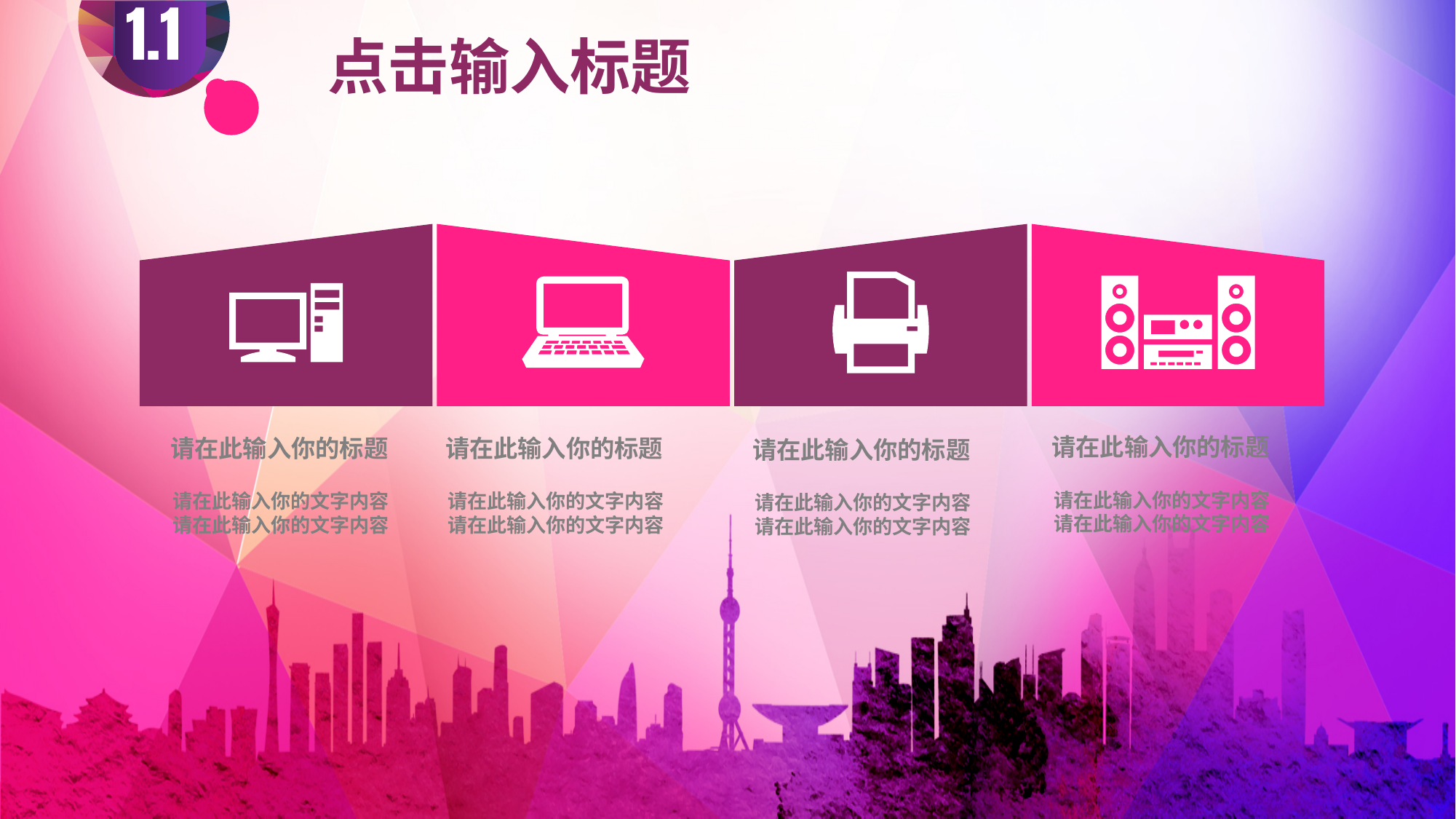

1.1
1.1

点击输入标题

请在此输入你的标题
请在此输入你的文字内容
请在此输入你的文字内容

请在此输入你的标题
请在此输入你的文字内容
请在此输入你的文字内容

请在此输入你的标题
请在此输入你的文字内容
请在此输入你的文字内容

请在此输入你的标题
请在此输入你的文字内容
请在此输入你的文字内容